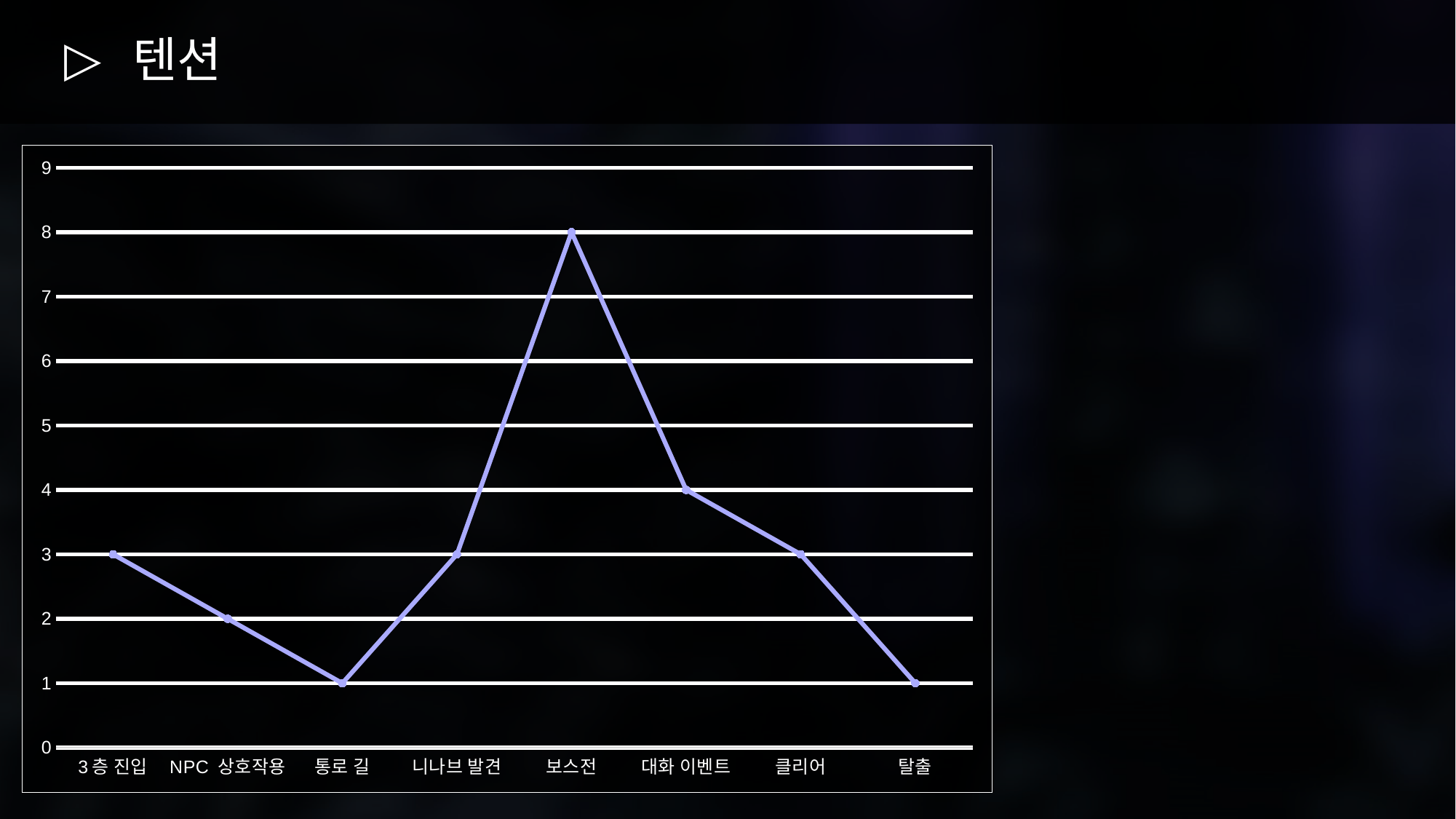

# 텐션

### Chart

| Category | 계열 1 |
|---|---|
| 3층 진입 | 3.0 |
| NPC 상호작용 | 2.0 |
| 통로 길 | 1.0 |
| 니나브 발견 | 3.0 |
| 보스전 | 8.0 |
| 대화 이벤트 | 4.0 |
| 클리어 | 3.0 |
| 탈출 | 1.0 |